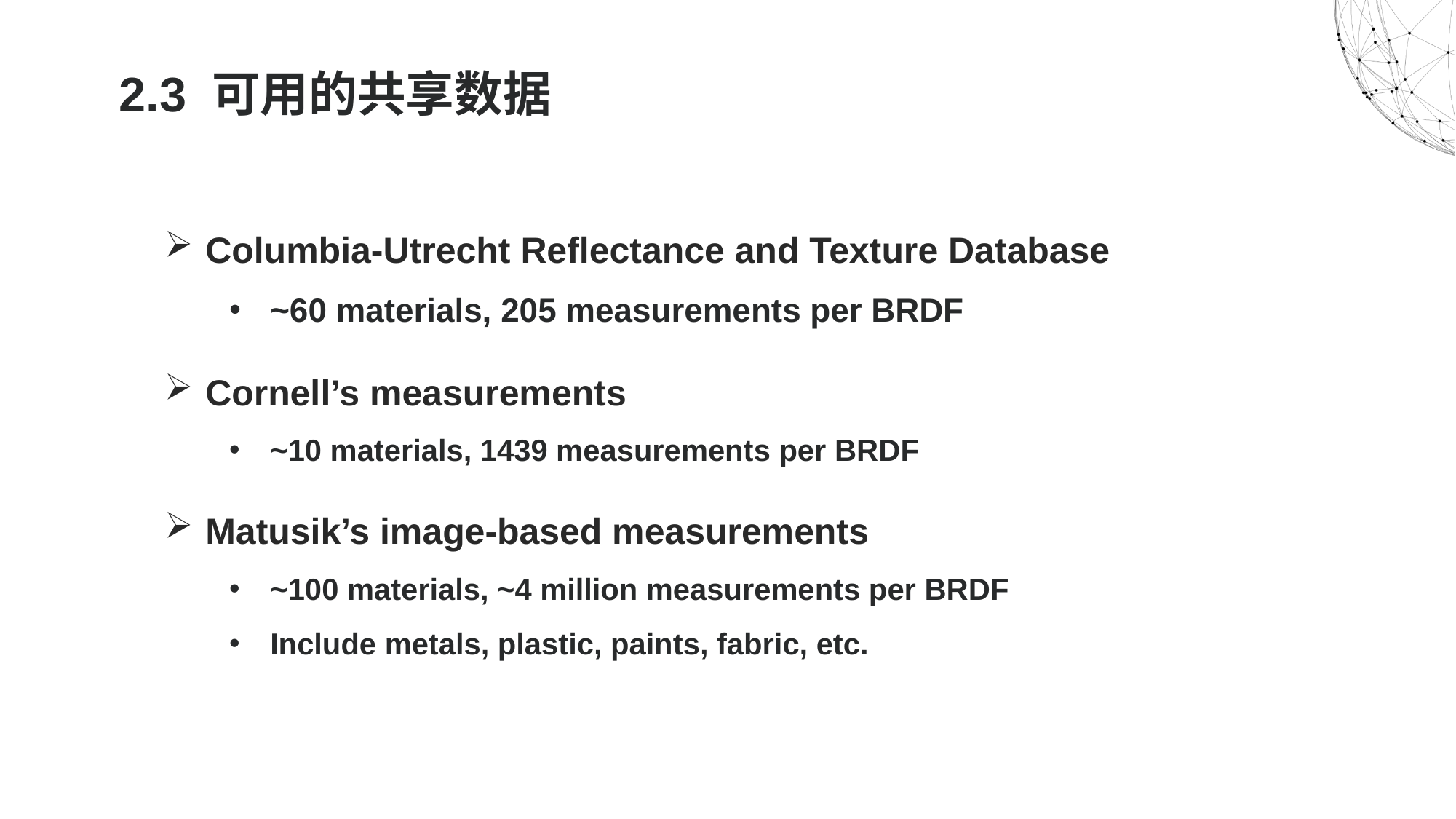

# 2.3 可用的共享数据
Columbia-Utrecht Reflectance and Texture Database
~60 materials, 205 measurements per BRDF
Cornell’s measurements
~10 materials, 1439 measurements per BRDF
Matusik’s image-based measurements
~100 materials, ~4 million measurements per BRDF
Include metals, plastic, paints, fabric, etc.